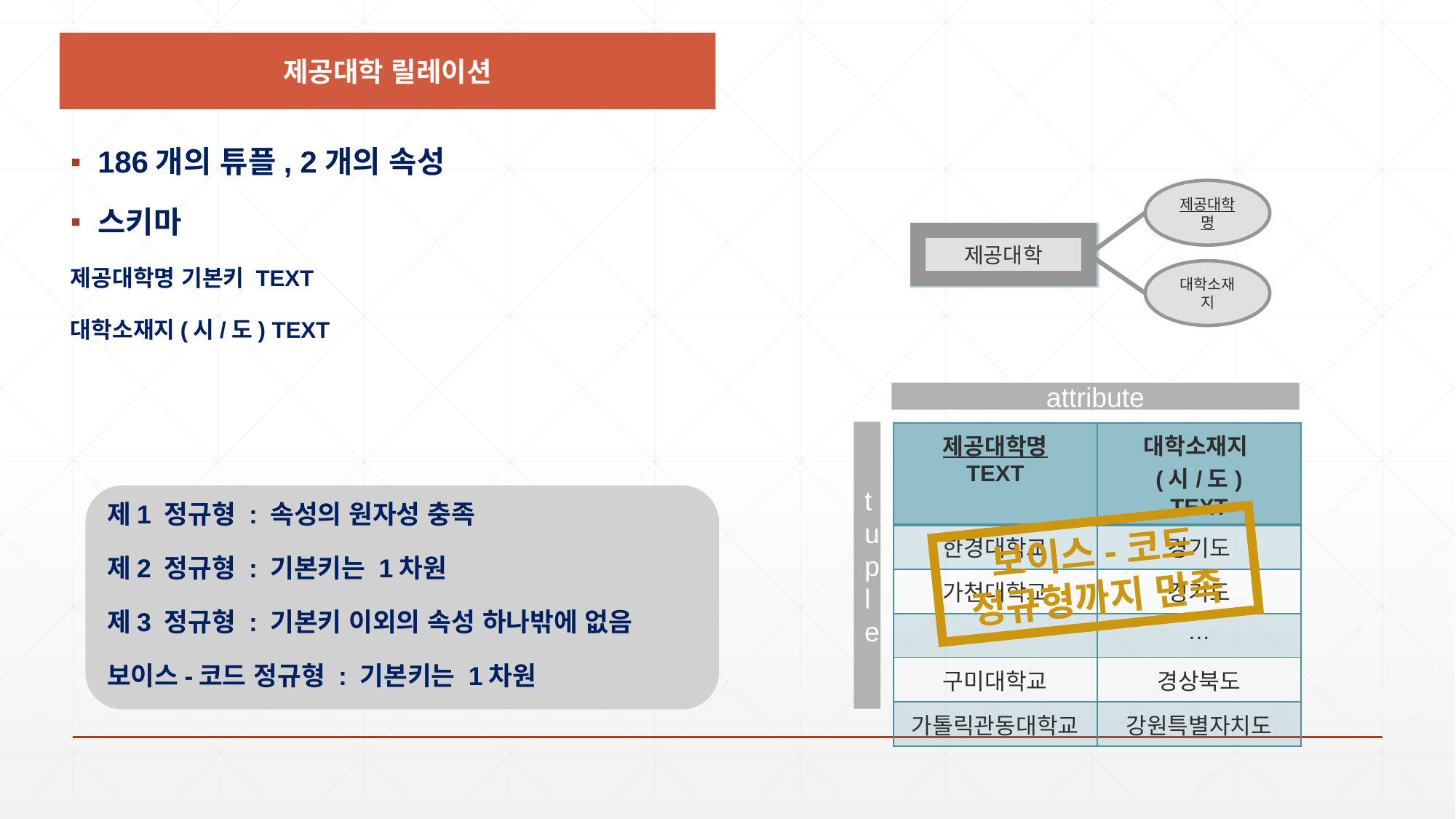

제공대학 릴레이션
186개의 튜플, 2개의 속성
스키마
제공대학명 기본키 TEXT
대학소재지(시/도) TEXT

제공대학명
제공대학
대학소재지
attribute
tuple
| 제공대학명 TEXT | 대학소재지(시/도) TEXT |
| --- | --- |
| 한경대학교 | 경기도 |
| 가천대학교 | 경기도 |
| … | … |
| 구미대학교 | 경상북도 |
| 가톨릭관동대학교 | 강원특별자치도 |
제1 정규형 : 속성의 원자성 충족
제2 정규형 : 기본키는 1차원
제3 정규형 : 기본키 이외의 속성 하나밖에 없음
보이스-코드 정규형 : 기본키는 1차원
보이스-코드 정규형까지 만족